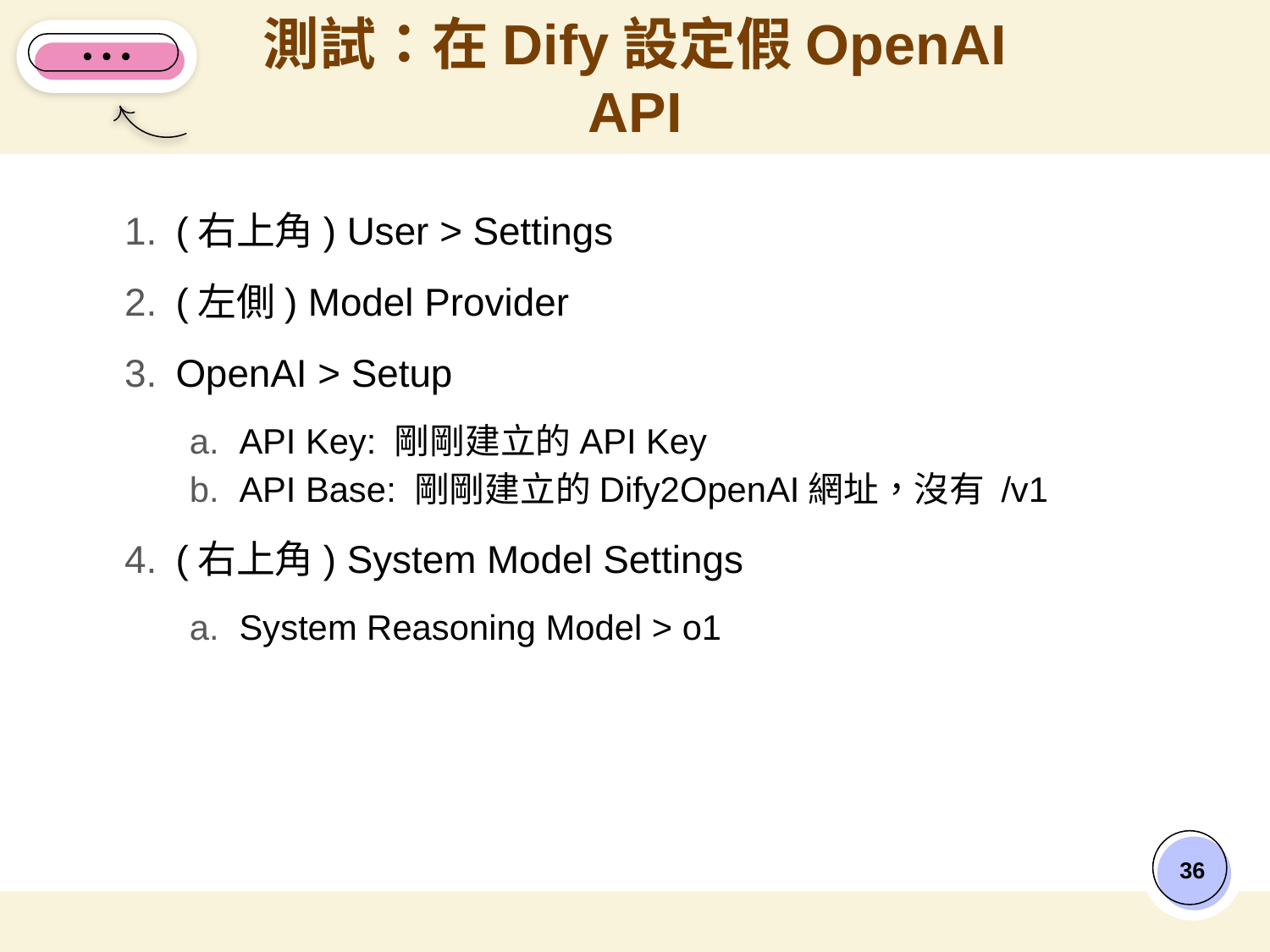

# 測試：在Dify設定假OpenAI API
(右上角) User > Settings
(左側) Model Provider
OpenAI > Setup
API Key: 剛剛建立的API Key
API Base: 剛剛建立的Dify2OpenAI網址，沒有 /v1
(右上角) System Model Settings
System Reasoning Model > o1

36